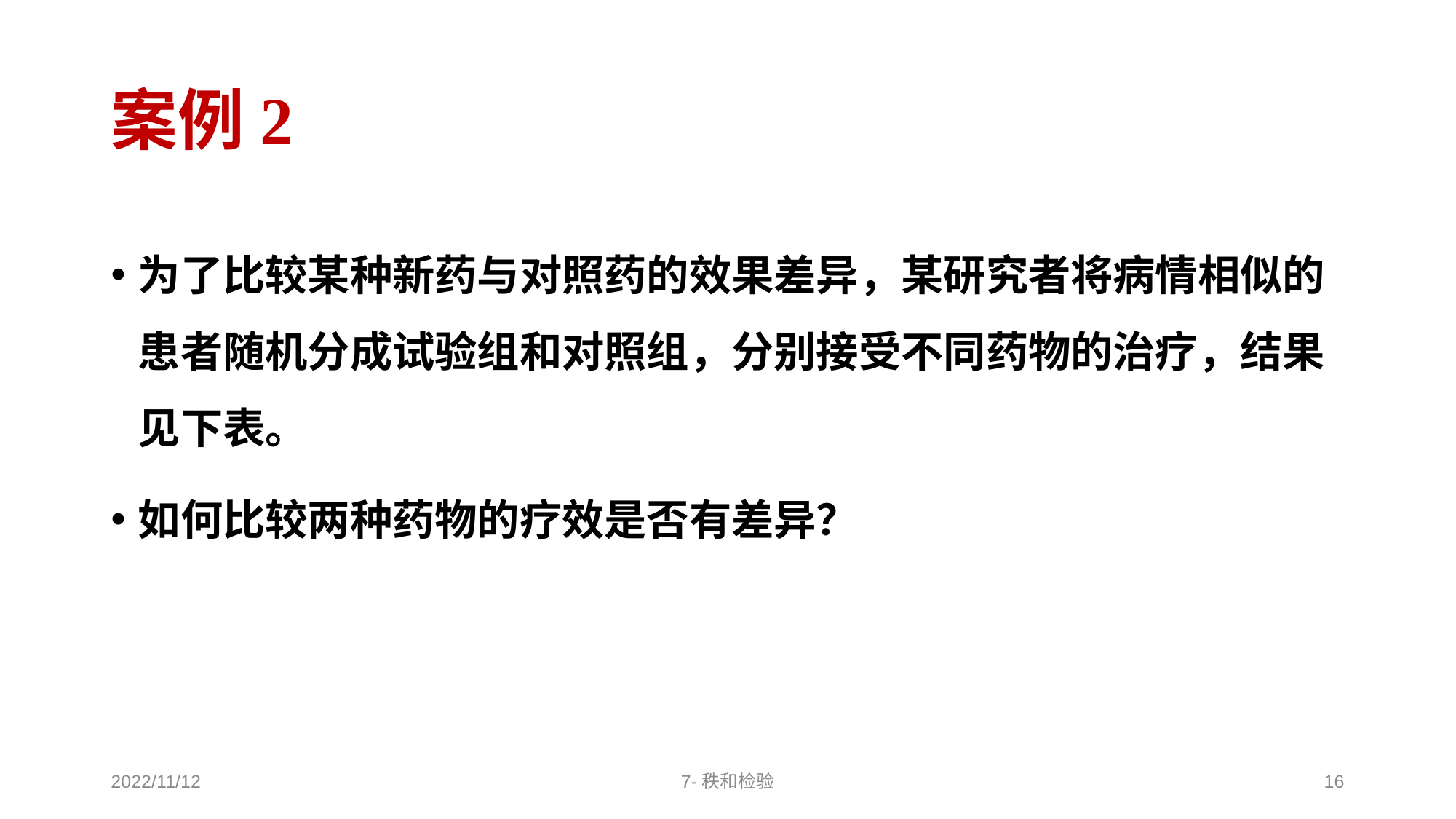

# 案例2
为了比较某种新药与对照药的效果差异，某研究者将病情相似的患者随机分成试验组和对照组，分别接受不同药物的治疗，结果见下表。
如何比较两种药物的疗效是否有差异？
2022/11/12
7-秩和检验
16